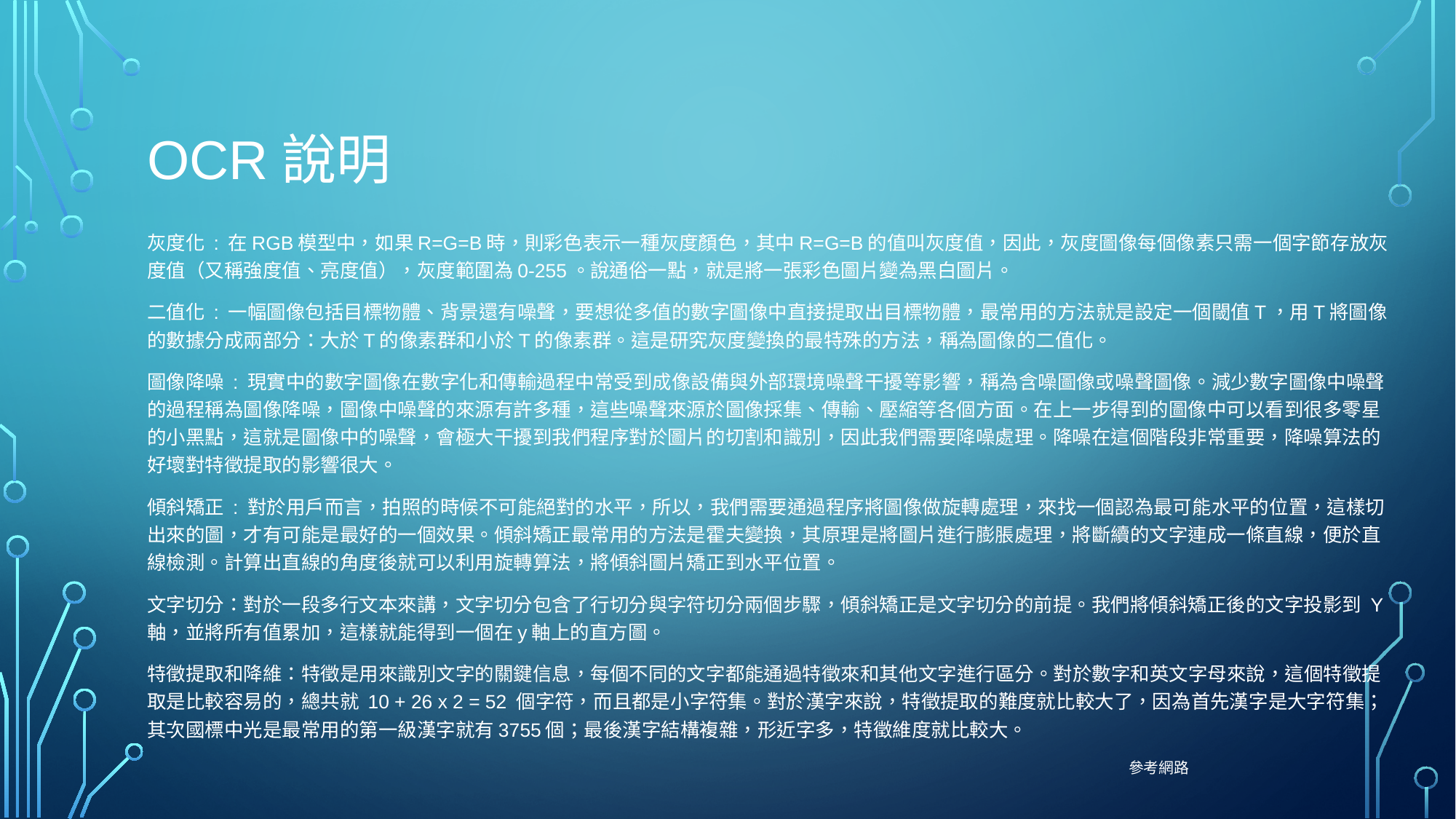

# OCR說明
灰度化 : 在RGB模型中，如果R=G=B時，則彩色表示一種灰度顏色，其中R=G=B的值叫灰度值，因此，灰度圖像每個像素只需一個字節存放灰度值（又稱強度值、亮度值），灰度範圍為0-255。說通俗一點，就是將一張彩色圖片變為黑白圖片。
二值化 : 一幅圖像包括目標物體、背景還有噪聲，要想從多值的數字圖像中直接提取出目標物體，最常用的方法就是設定一個閾值T，用T將圖像的數據分成兩部分：大於T的像素群和小於T的像素群。這是研究灰度變換的最特殊的方法，稱為圖像的二值化。
圖像降噪 : 現實中的數字圖像在數字化和傳輸過程中常受到成像設備與外部環境噪聲干擾等影響，稱為含噪圖像或噪聲圖像。減少數字圖像中噪聲的過程稱為圖像降噪，圖像中噪聲的來源有許多種，這些噪聲來源於圖像採集、傳輸、壓縮等各個方面。在上一步得到的圖像中可以看到很多零星的小黑點，這就是圖像中的噪聲，會極大干擾到我們程序對於圖片的切割和識別，因此我們需要降噪處理。降噪在這個階段非常重要，降噪算法的好壞對特徵提取的影響很大。
傾斜矯正 : 對於用戶而言，拍照的時候不可能絕對的水平，所以，我們需要通過程序將圖像做旋轉處理，來找一個認為最可能水平的位置，這樣切出來的圖，才有可能是最好的一個效果。傾斜矯正最常用的方法是霍夫變換，其原理是將圖片進行膨脹處理，將斷續的文字連成一條直線，便於直線檢測。計算出直線的角度後就可以利用旋轉算法，將傾斜圖片矯正到水平位置。
文字切分：對於一段多行文本來講，文字切分包含了行切分與字符切分兩個步驟，傾斜矯正是文字切分的前提。我們將傾斜矯正後的文字投影到 Y軸，並將所有值累加，這樣就能得到一個在y軸上的直方圖。
特徵提取和降維：特徵是用來識別文字的關鍵信息，每個不同的文字都能通過特徵來和其他文字進行區分。對於數字和英文字母來說，這個特徵提取是比較容易的，總共就 10 + 26 x 2 = 52 個字符，而且都是小字符集。對於漢字來說，特徵提取的難度就比較大了，因為首先漢字是大字符集；其次國標中光是最常用的第一級漢字就有3755個；最後漢字結構複雜，形近字多，特徵維度就比較大。
                                                                                                                                                                                                                                                                                           參考網路